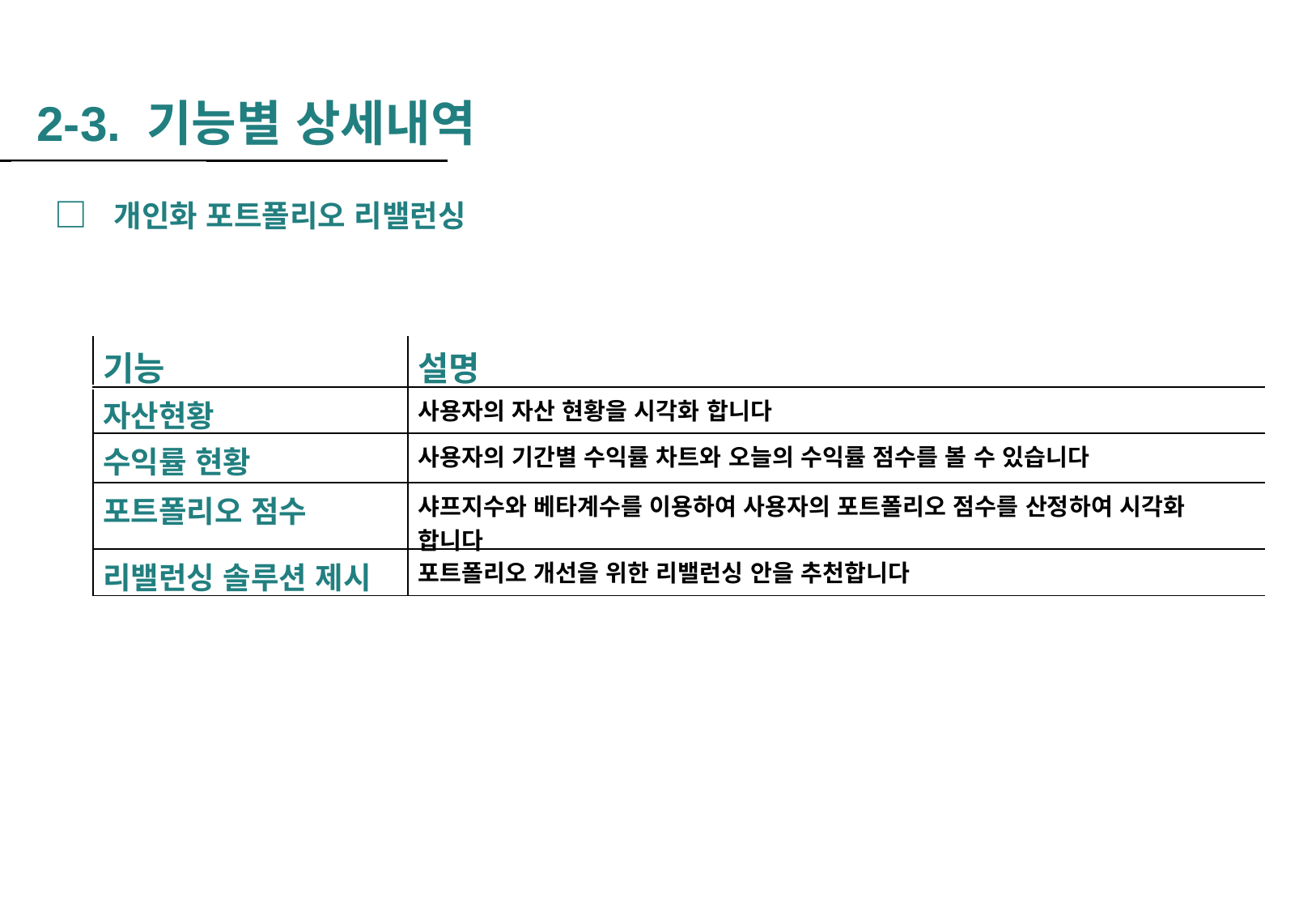

2-3. 기능별 상세내역

□  개인화 포트폴리오 리밸런싱
|  | 기능 | 설명 |
| --- | --- | --- |
|  | 자산현황 | 사용자의 자산 현황을 시각화 합니다 |
|  | 수익률 현황 | 사용자의 기간별 수익률 차트와 오늘의 수익률 점수를 볼 수 있습니다 |
|  | 포트폴리오 점수 | 샤프지수와 베타계수를 이용하여 사용자의 포트폴리오 점수를 산정하여 시각화 합니다 |
|  | 리밸런싱 솔루션 제시 | 포트폴리오 개선을 위한 리밸런싱 안을 추천합니다 |